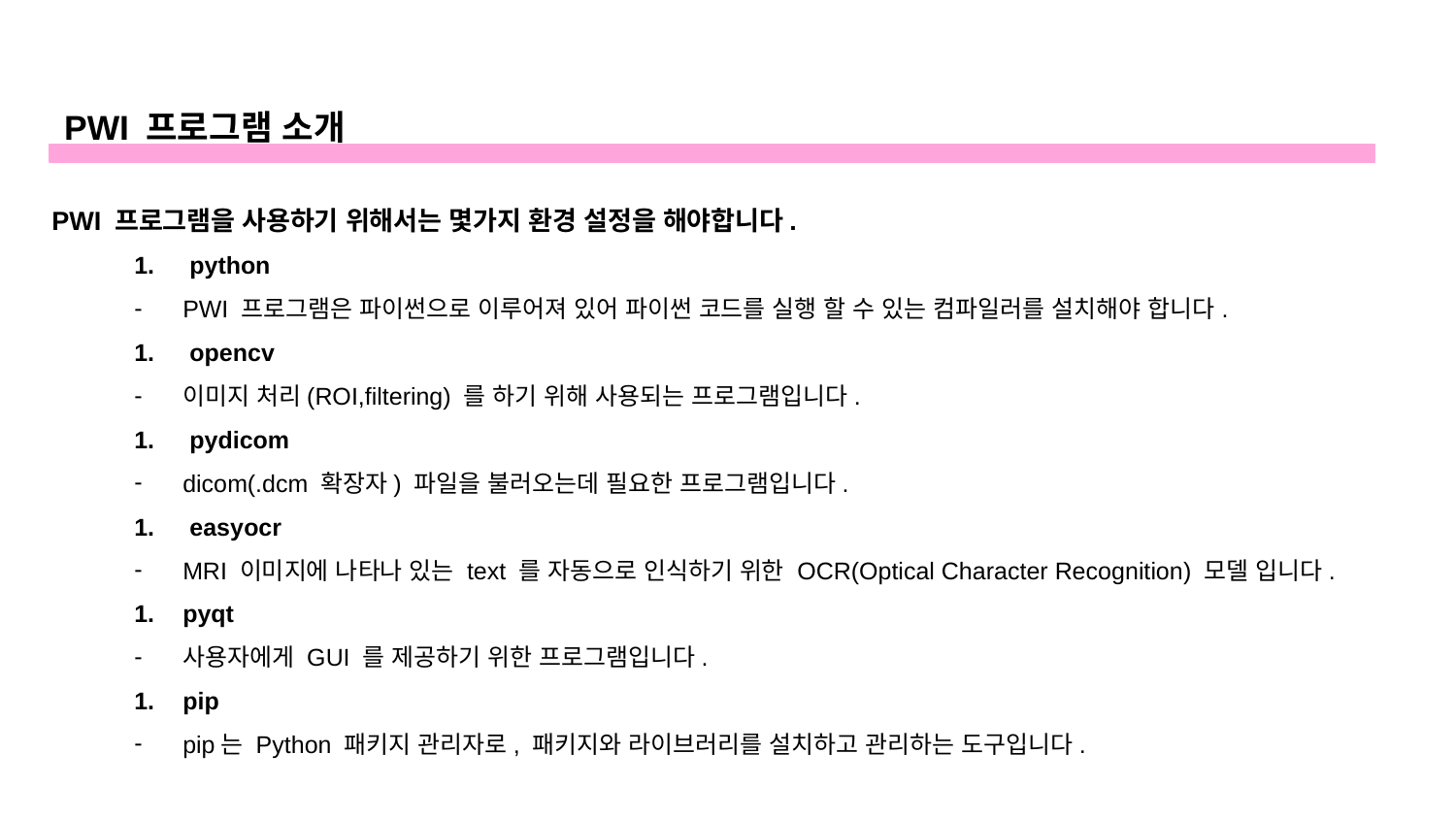

PWI 프로그램 소개

  PWI 프로그램을 사용하기 위해서는 몇가지 환경 설정을 해야합니다.
 python
PWI 프로그램은 파이썬으로 이루어져 있어 파이썬 코드를 실행 할 수 있는 컴파일러를 설치해야 합니다.
 opencv
이미지 처리(ROI,filtering) 를 하기 위해 사용되는 프로그램입니다.
 pydicom
dicom(.dcm 확장자) 파일을 불러오는데 필요한 프로그램입니다.
 easyocr
MRI 이미지에 나타나 있는 text 를 자동으로 인식하기 위한 OCR(Optical Character Recognition) 모델 입니다.
pyqt
사용자에게 GUI 를 제공하기 위한 프로그램입니다.
pip
pip는 Python 패키지 관리자로, 패키지와 라이브러리를 설치하고 관리하는 도구입니다.